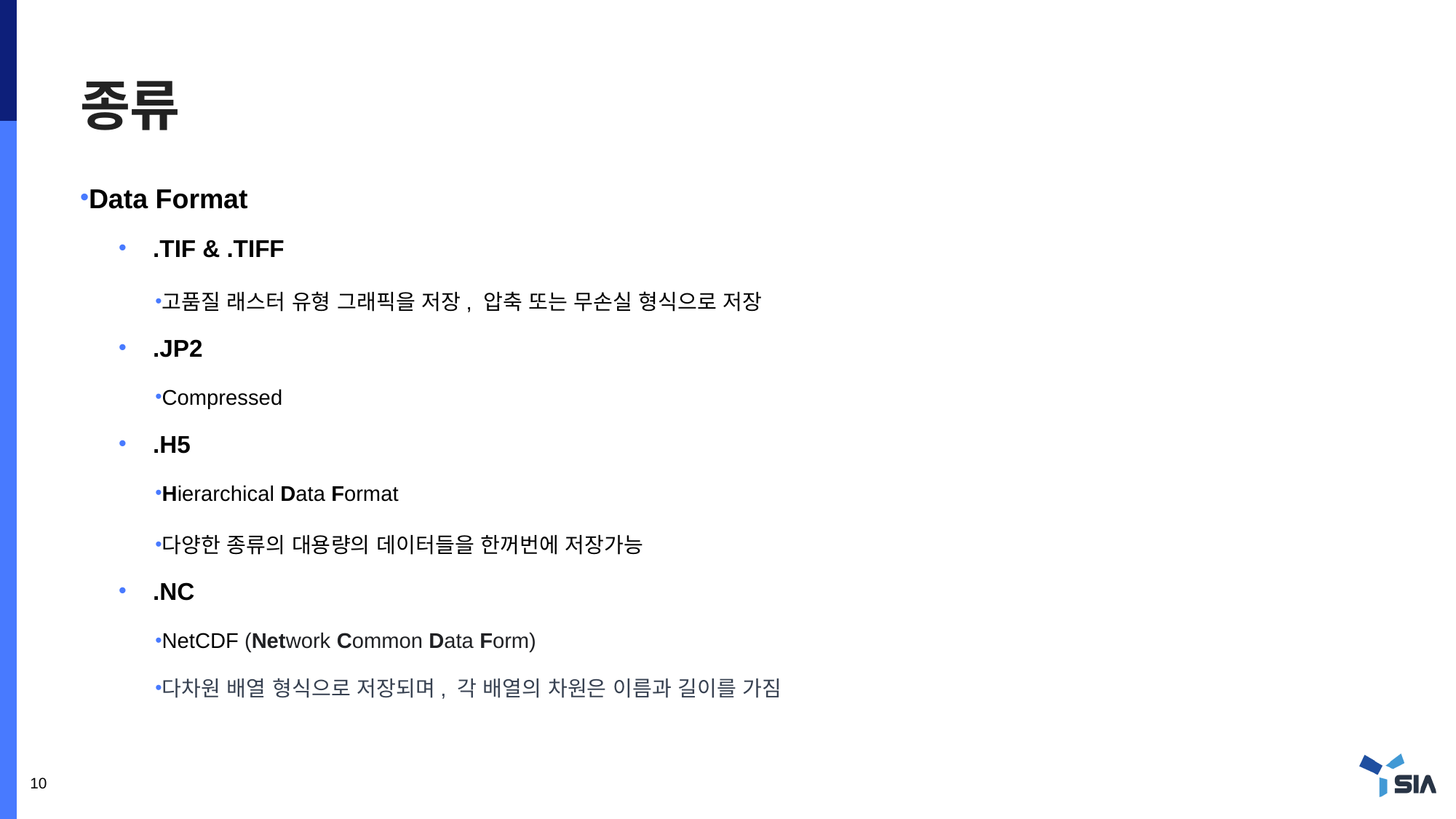

# 종류
Data Format
.TIF & .TIFF
고품질 래스터 유형 그래픽을 저장, 압축 또는 무손실 형식으로 저장
.JP2
Compressed
.H5
Hierarchical Data Format
다양한 종류의 대용량의 데이터들을 한꺼번에 저장가능
.NC
NetCDF (Network Common Data Form)
다차원 배열 형식으로 저장되며, 각 배열의 차원은 이름과 길이를 가짐
10